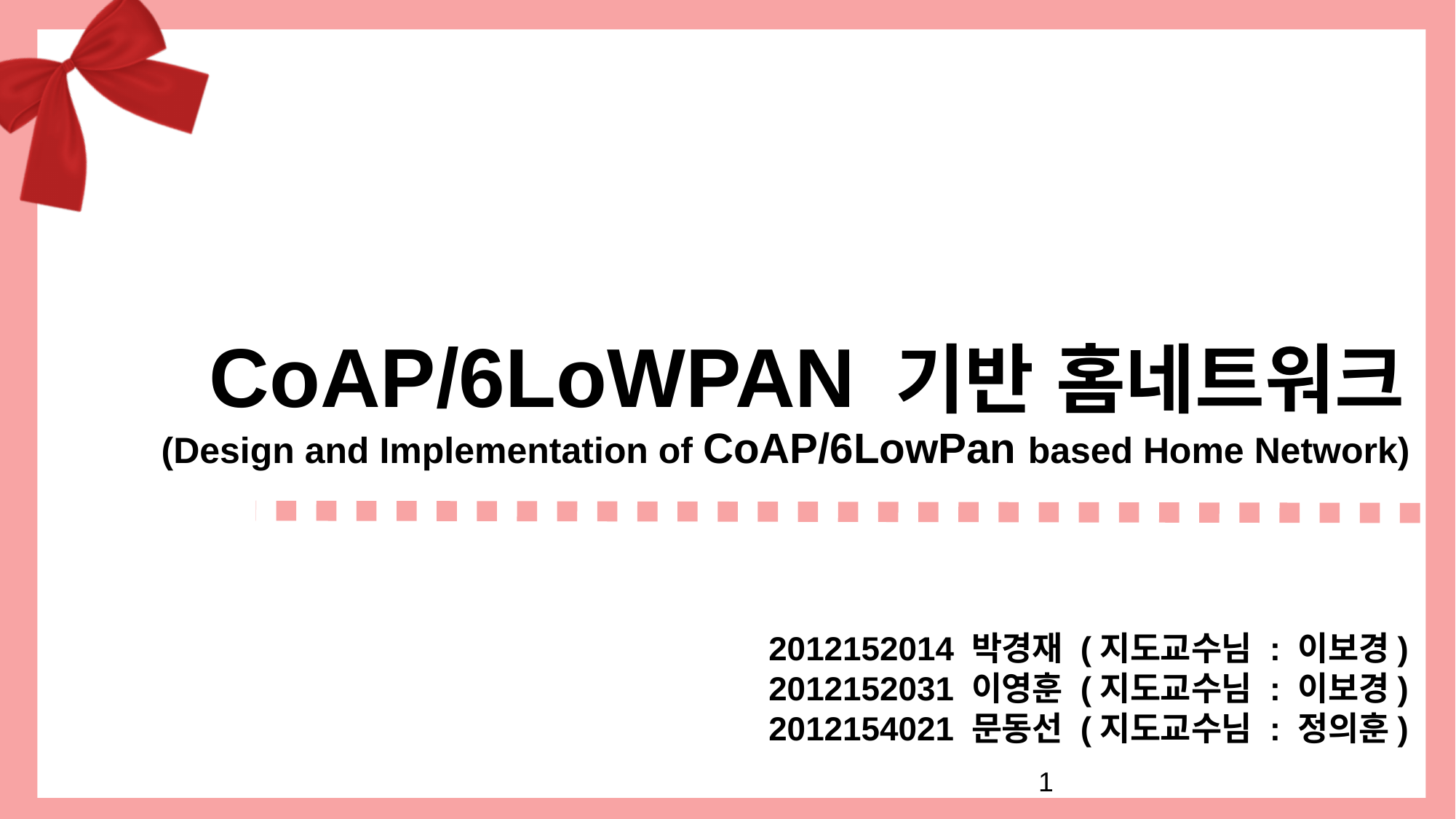

# CoAP/6LoWPAN 기반 홈네트워크
(Design and Implementation of CoAP/6LowPan based Home Network)
2012152014 박경재 (지도교수님 : 이보경)
2012152031 이영훈 (지도교수님 : 이보경)
2012154021 문동선 (지도교수님 : 정의훈)